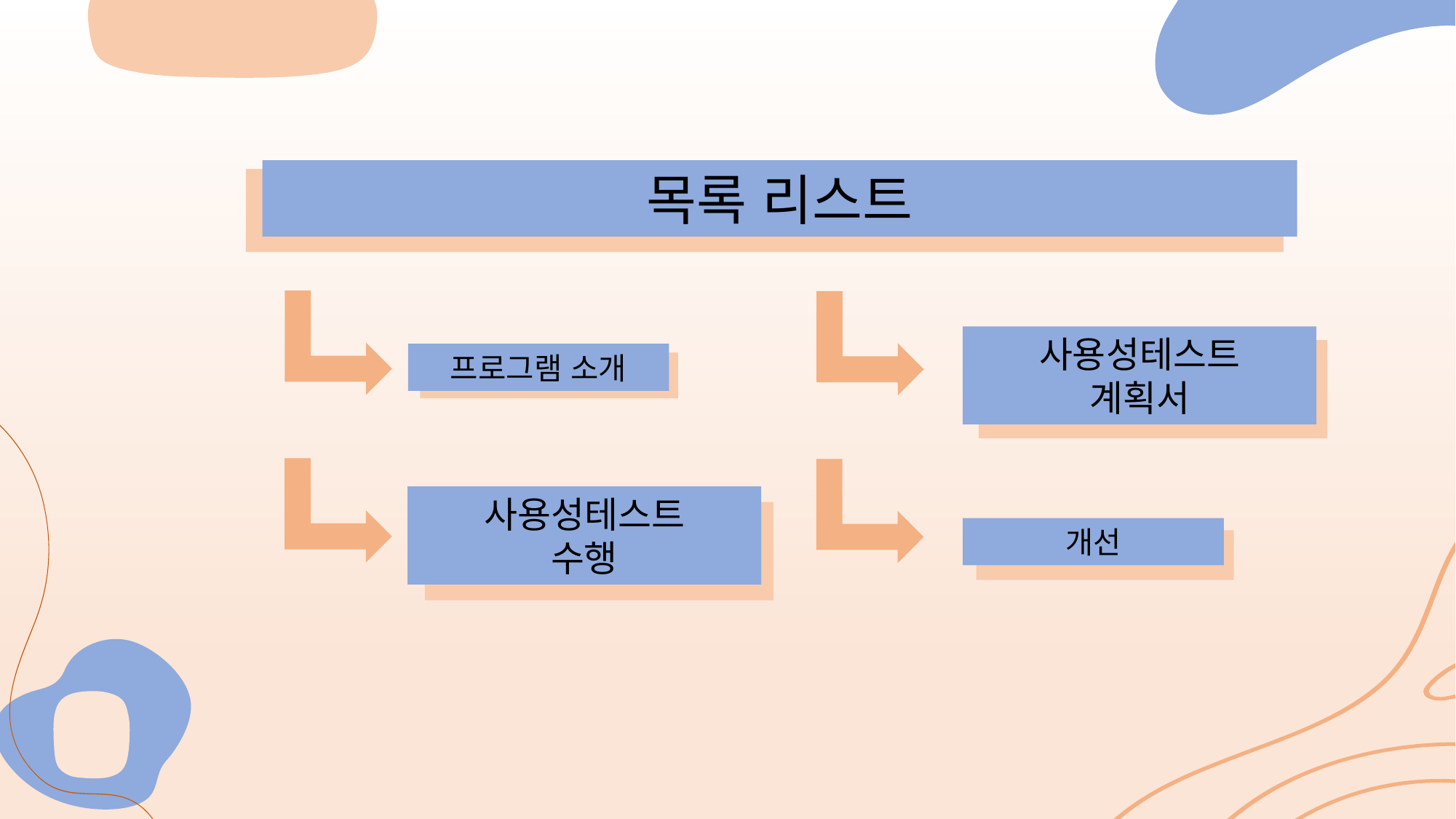

목록 리스트

사용성테스트
계획서

프로그램 소개

사용성테스트
수행

개선